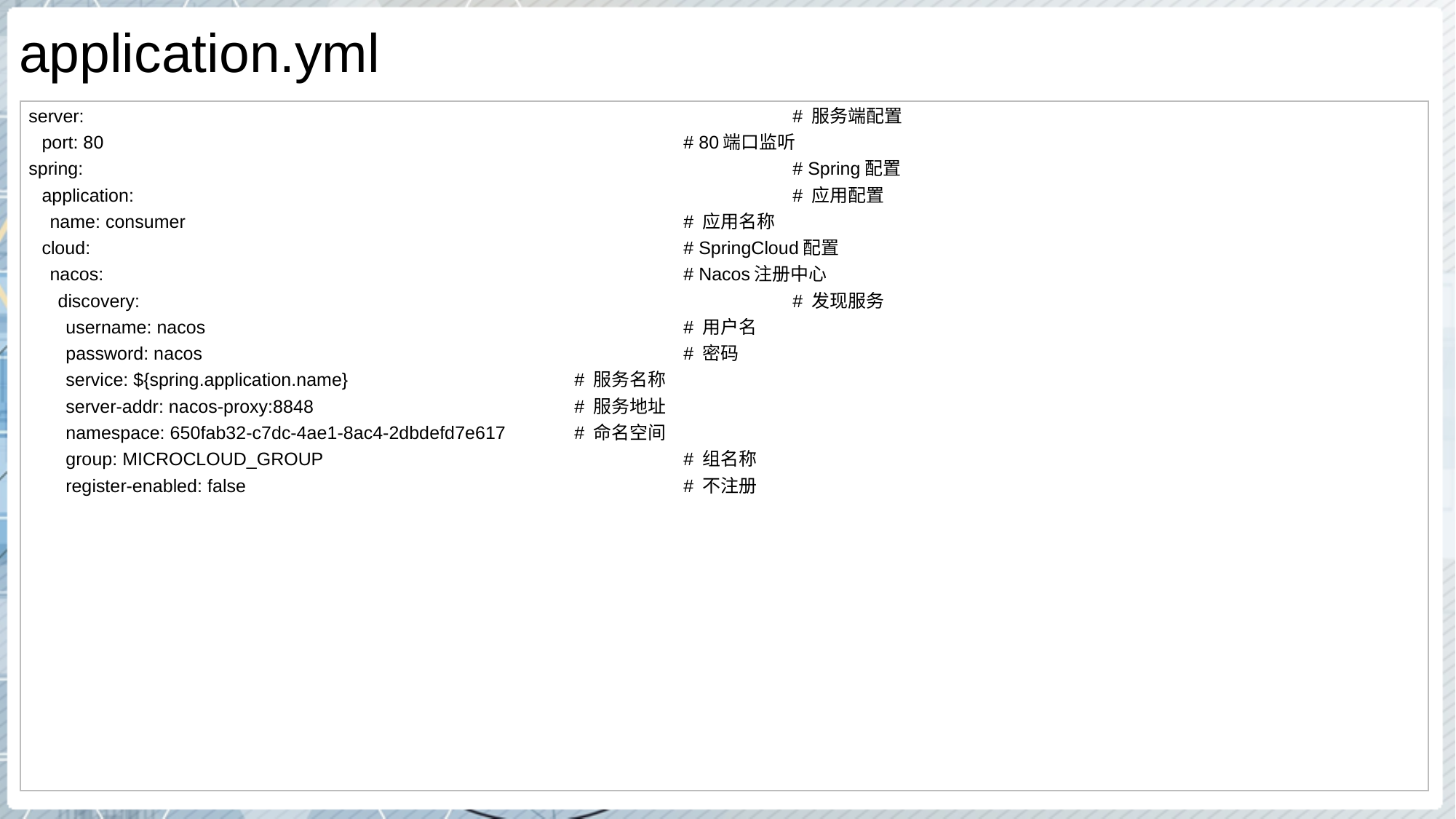

# application.yml
| server: # 服务端配置 port: 80 # 80端口监听 spring: # Spring配置 application: # 应用配置 name: consumer # 应用名称 cloud: # SpringCloud配置 nacos: # Nacos注册中心 discovery: # 发现服务 username: nacos # 用户名 password: nacos # 密码 service: ${spring.application.name} # 服务名称 server-addr: nacos-proxy:8848 # 服务地址 namespace: 650fab32-c7dc-4ae1-8ac4-2dbdefd7e617 # 命名空间 group: MICROCLOUD\_GROUP # 组名称 register-enabled: false # 不注册 |
| --- |